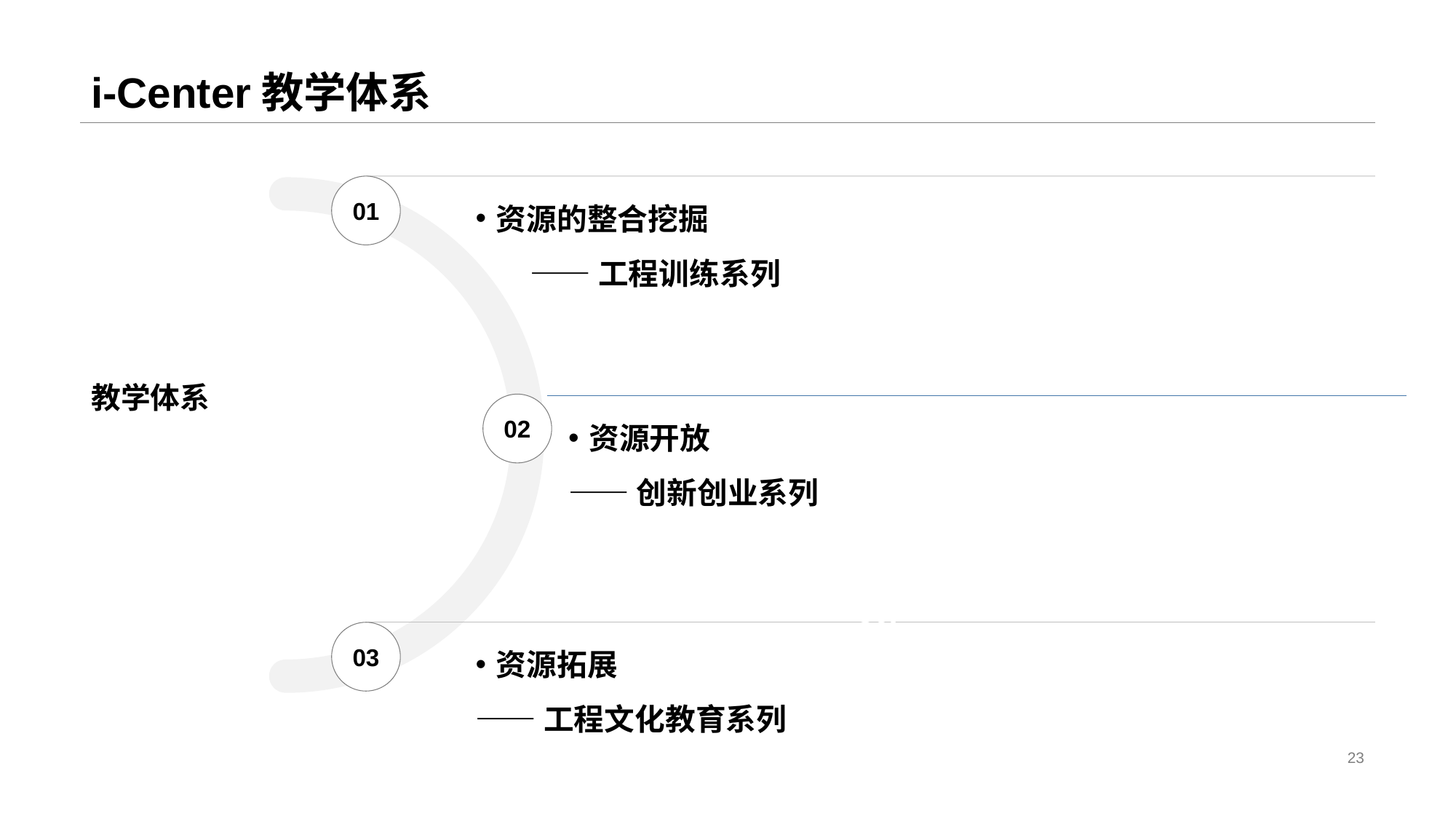

# i-Center教学体系
01
资源的整合挖掘
——工程训练系列

Apr-Jun
教学体系
资源开放
——创新创业系列

Jul-Sep

Oct-Des
03
资源拓展
——工程文化教育系列
02
23